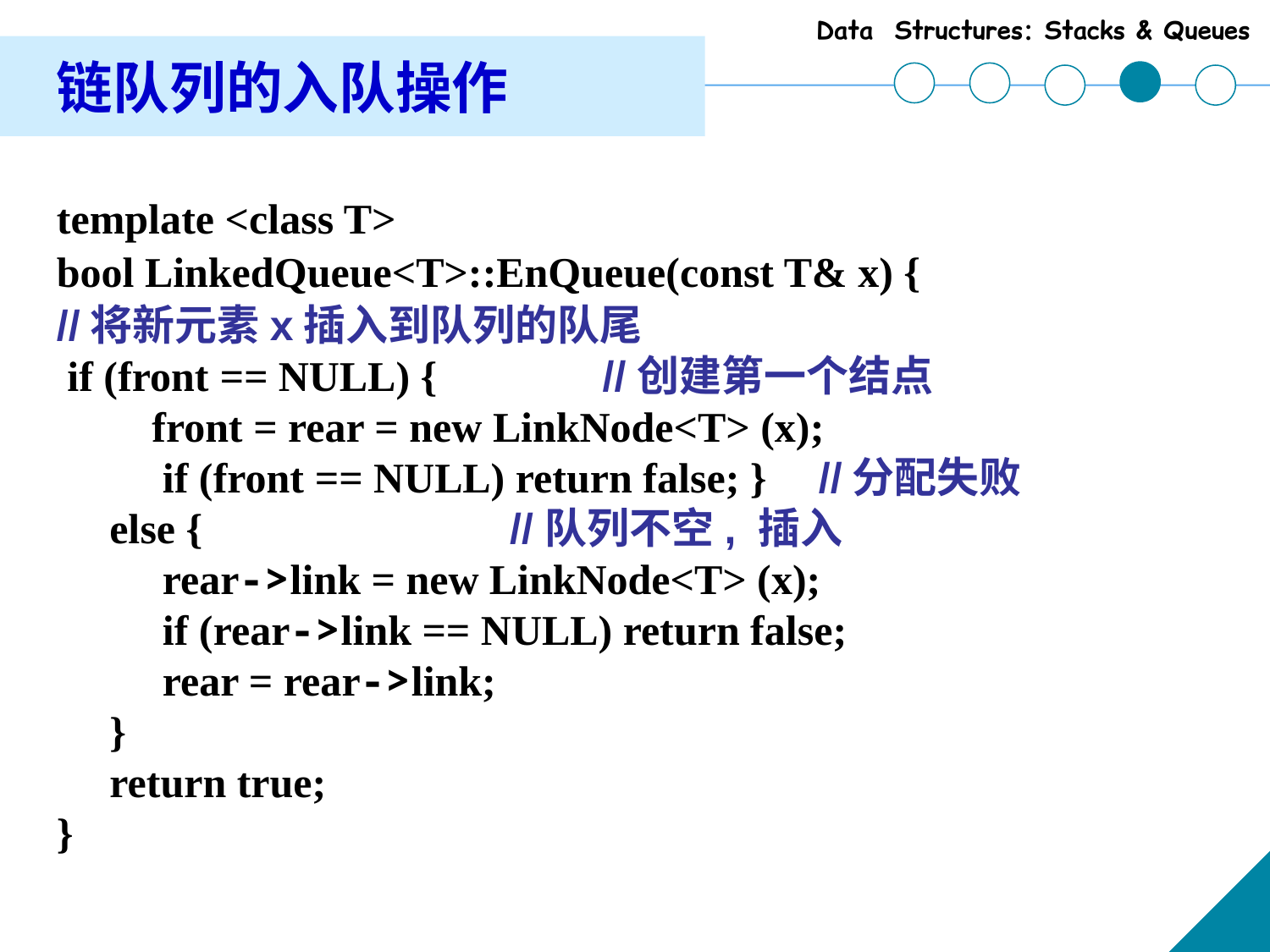

链队列的入队操作

template <class T>
bool LinkedQueue<T>::EnQueue(const T& x) {
//将新元素x插入到队列的队尾
 if (front == NULL) {              //创建第一个结点
         front = rear = new LinkNode<T> (x);
          if (front == NULL) return false; }	//分配失败
     else {                          //队列不空, 插入
          rear->link = new LinkNode<T> (x);
          if (rear->link == NULL) return false;
          rear = rear->link;
     }
     return true;
}